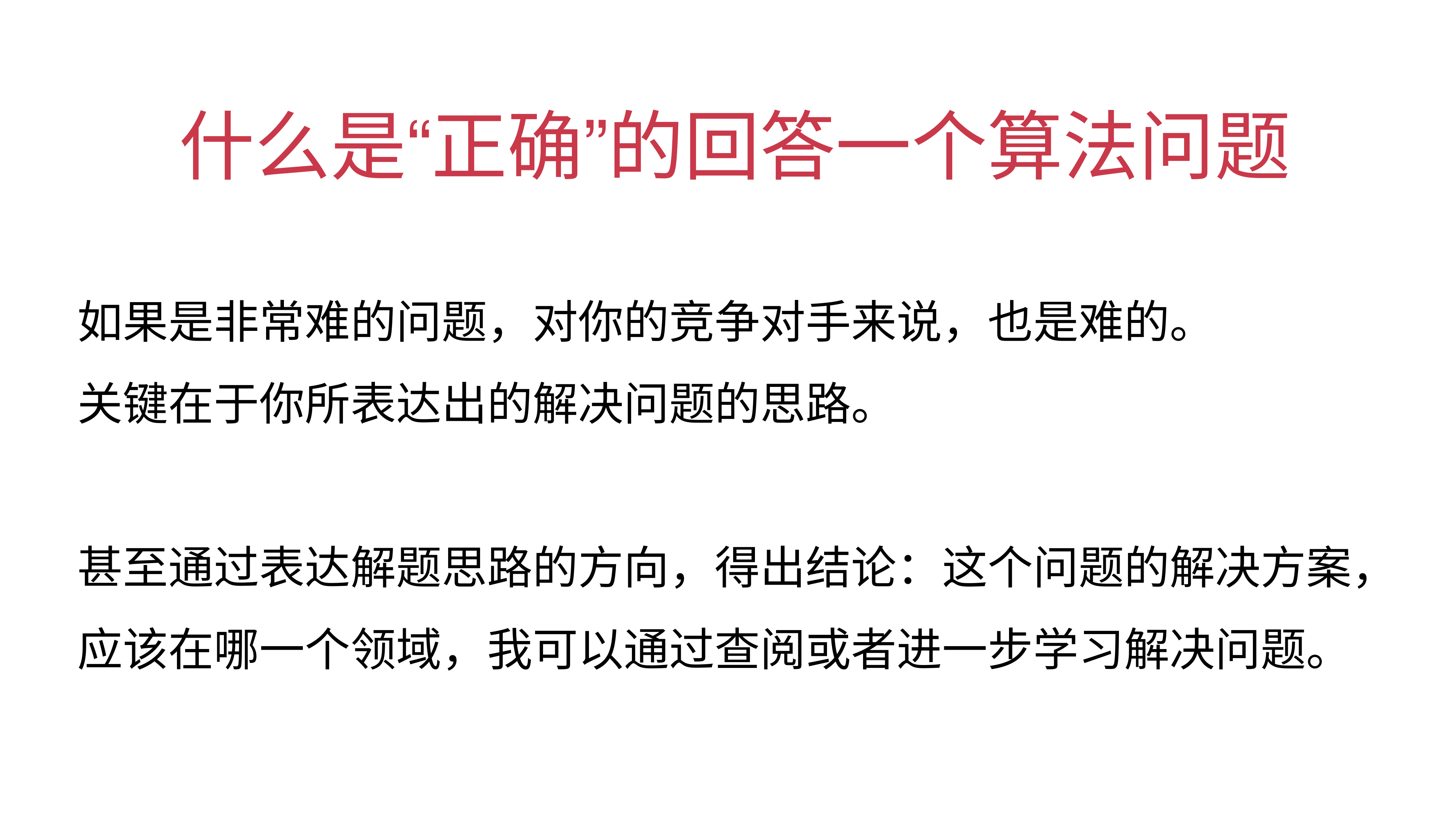

# 什么是“正确”的回答一个算法问题
如果是非常难的问题，对你的竞争对手来说，也是难的。
关键在于你所表达出的解决问题的思路。

甚至通过表达解题思路的方向，得出结论：这个问题的解决方案，应该在哪一个领域，我可以通过查阅或者进一步学习解决问题。